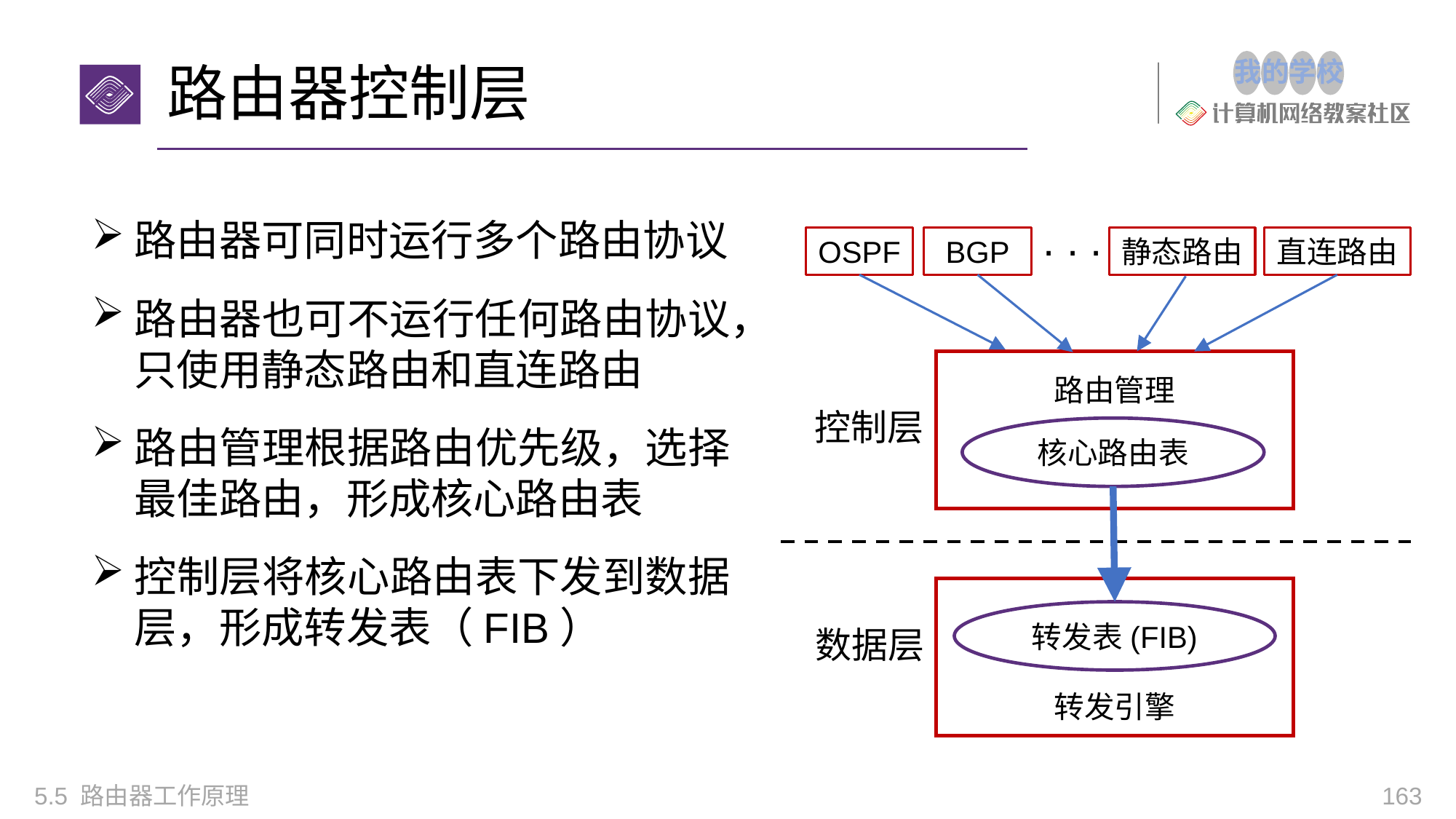

# 路由器控制层
. . .
OSPF
BGP
静态路由
直连路由

路由管理
控制层
核心路由表

转发表(FIB)
数据层
转发引擎
路由器可同时运行多个路由协议
路由器也可不运行任何路由协议，只使用静态路由和直连路由
路由管理根据路由优先级，选择最佳路由，形成核心路由表
控制层将核心路由表下发到数据层，形成转发表（FIB）

5.5 路由器工作原理
163